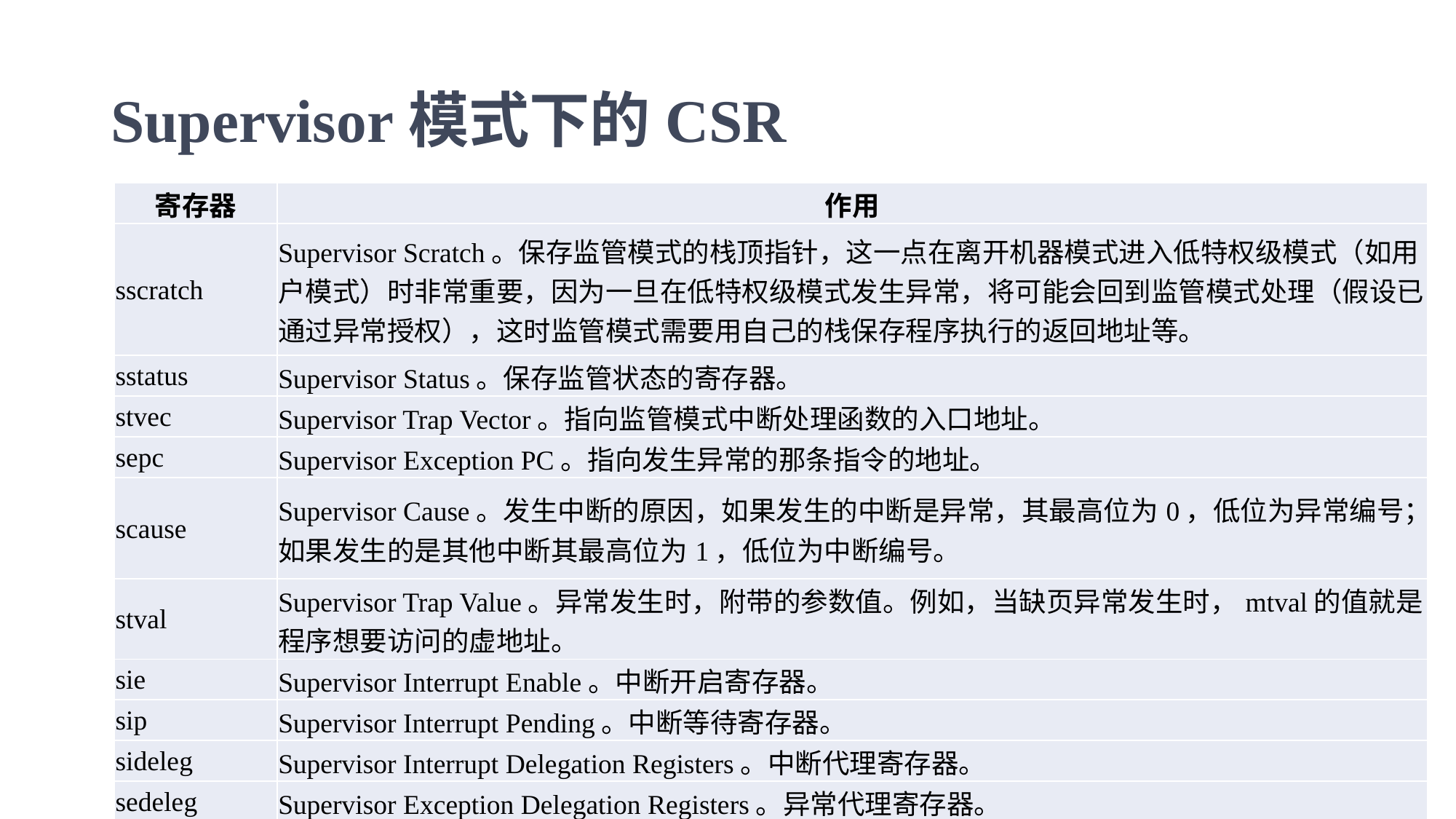

# Supervisor模式下的CSR
| 寄存器 | 作用 |
| --- | --- |
| sscratch | Supervisor Scratch。保存监管模式的栈顶指针，这一点在离开机器模式进入低特权级模式（如用户模式）时非常重要，因为一旦在低特权级模式发生异常，将可能会回到监管模式处理（假设已通过异常授权），这时监管模式需要用自己的栈保存程序执行的返回地址等。 |
| sstatus | Supervisor Status。保存监管状态的寄存器。 |
| stvec | Supervisor Trap Vector。指向监管模式中断处理函数的入口地址。 |
| sepc | Supervisor Exception PC。指向发生异常的那条指令的地址。 |
| scause | Supervisor Cause。发生中断的原因，如果发生的中断是异常，其最高位为0，低位为异常编号；如果发生的是其他中断其最高位为1，低位为中断编号。 |
| stval | Supervisor Trap Value。异常发生时，附带的参数值。例如，当缺页异常发生时，mtval的值就是程序想要访问的虚地址。 |
| sie | Supervisor Interrupt Enable。中断开启寄存器。 |
| sip | Supervisor Interrupt Pending。中断等待寄存器。 |
| sideleg | Supervisor Interrupt Delegation Registers。中断代理寄存器。 |
| sedeleg | Supervisor Exception Delegation Registers。异常代理寄存器。 |